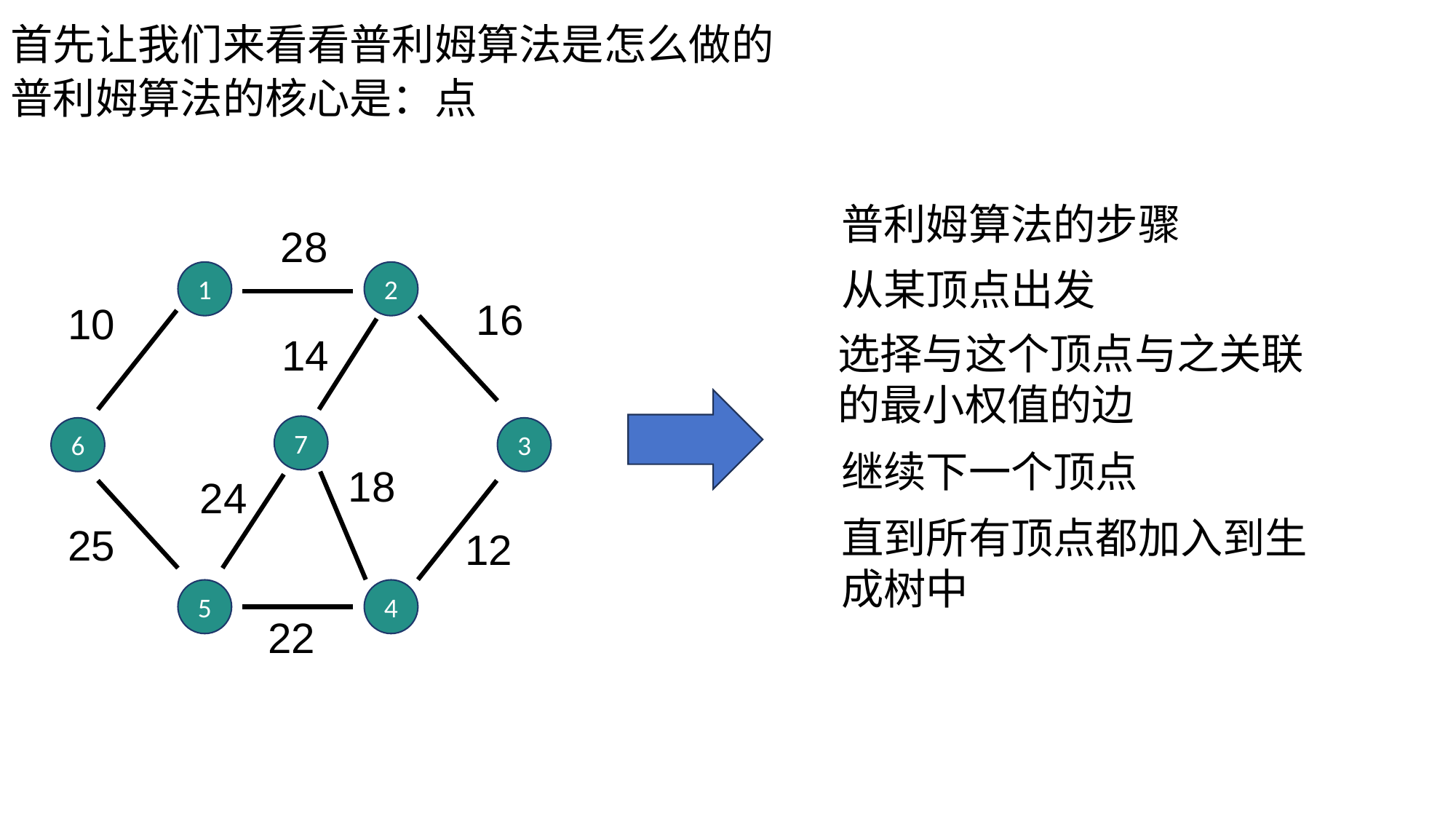

首先让我们来看看普利姆算法是怎么做的
普利姆算法的核心是：点
普利姆算法的步骤
28
从某顶点出发
1
2
16
10
选择与这个顶点与之关联的最小权值的边
14

7
6
3
继续下一个顶点
18
24
直到所有顶点都加入到生成树中
25
12
5
4
22